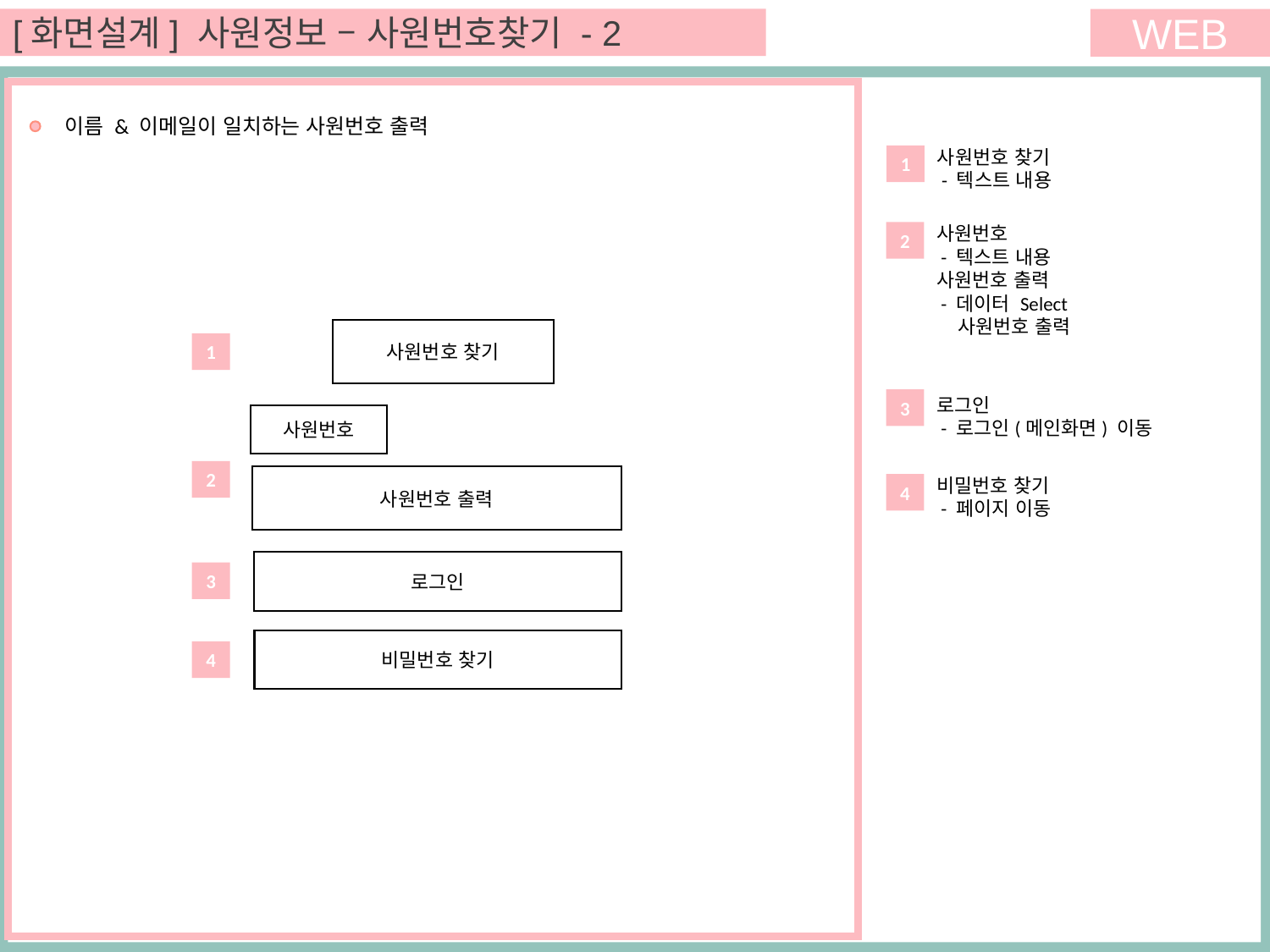

[화면설계] 사원정보 – 사원번호찾기 - 2
WEB

 이름 & 이메일이 일치하는 사원번호 출력

사원번호 찾기
 - 텍스트 내용
1
사원번호
 - 텍스트 내용
사원번호 출력
 - 데이터 Select
   사원번호 출력
2
사원번호 찾기
1
로그인
 - 로그인(메인화면) 이동
3
사원번호
2
사원번호 출력
비밀번호 찾기
 - 페이지 이동
4
로그인
3
비밀번호 찾기
4